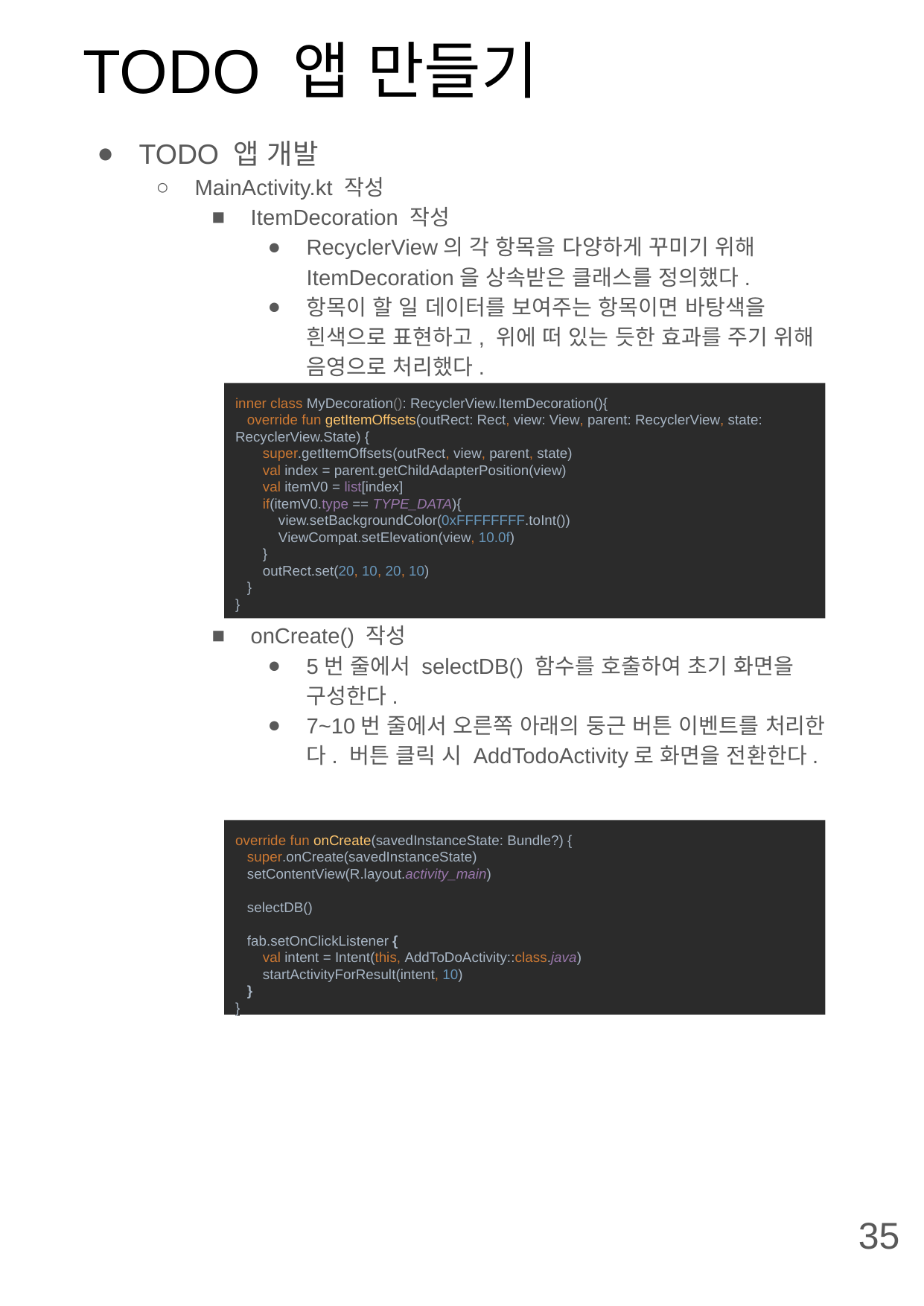

# TODO 앱 만들기
TODO 앱 개발
MainActivity.kt 작성
ItemDecoration 작성
RecyclerView의 각 항목을 다양하게 꾸미기 위해 ItemDecoration을 상속받은 클래스를 정의했다.
항목이 할 일 데이터를 보여주는 항목이면 바탕색을 흰색으로 표현하고, 위에 떠 있는 듯한 효과를 주기 위해 음영으로 처리했다.

onCreate() 작성
5번 줄에서 selectDB() 함수를 호출하여 초기 화면을 구성한다.
7~10번 줄에서 오른쪽 아래의 둥근 버튼 이벤트를 처리한다. 버튼 클릭 시 AddTodoActivity로 화면을 전환한다.
inner class MyDecoration(): RecyclerView.ItemDecoration(){
   override fun getItemOffsets(outRect: Rect, view: View, parent: RecyclerView, state: RecyclerView.State) {
       super.getItemOffsets(outRect, view, parent, state)
       val index = parent.getChildAdapterPosition(view)
       val itemV0 = list[index]
       if(itemV0.type == TYPE_DATA){
           view.setBackgroundColor(0xFFFFFFFF.toInt())
           ViewCompat.setElevation(view, 10.0f)
       }
       outRect.set(20, 10, 20, 10)
   }
}
override fun onCreate(savedInstanceState: Bundle?) {
   super.onCreate(savedInstanceState)
   setContentView(R.layout.activity_main)

   selectDB()

   fab.setOnClickListener {
       val intent = Intent(this, AddToDoActivity::class.java)
       startActivityForResult(intent, 10)
   }
}
35